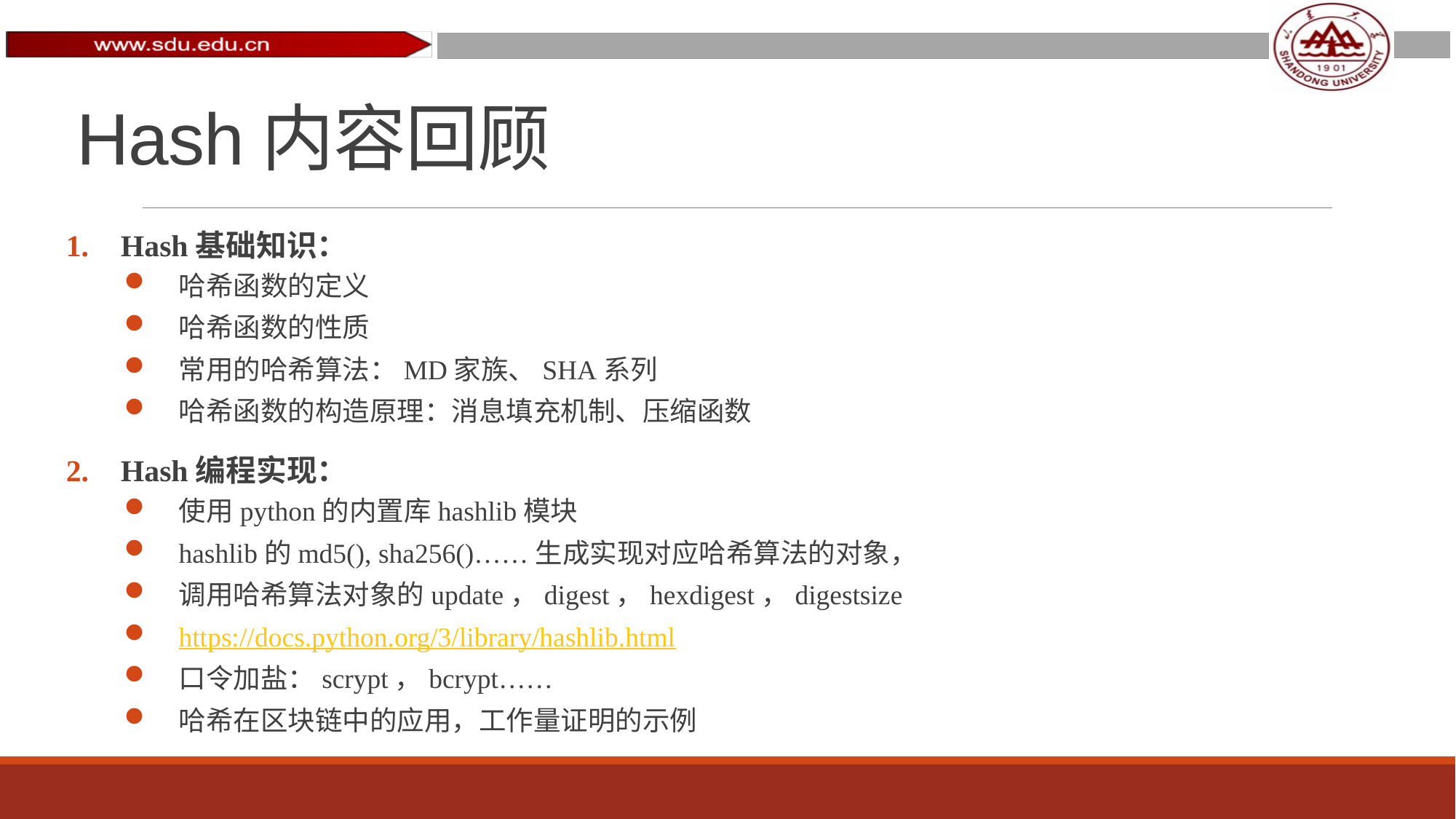

# Hash内容回顾
Hash基础知识：
哈希函数的定义
哈希函数的性质
常用的哈希算法：MD家族、SHA系列
哈希函数的构造原理：消息填充机制、压缩函数
Hash编程实现：
使用python的内置库hashlib模块
hashlib的md5(), sha256()……生成实现对应哈希算法的对象，
调用哈希算法对象的update，digest，hexdigest，digestsize
https://docs.python.org/3/library/hashlib.html
口令加盐：scrypt，bcrypt……
哈希在区块链中的应用，工作量证明的示例